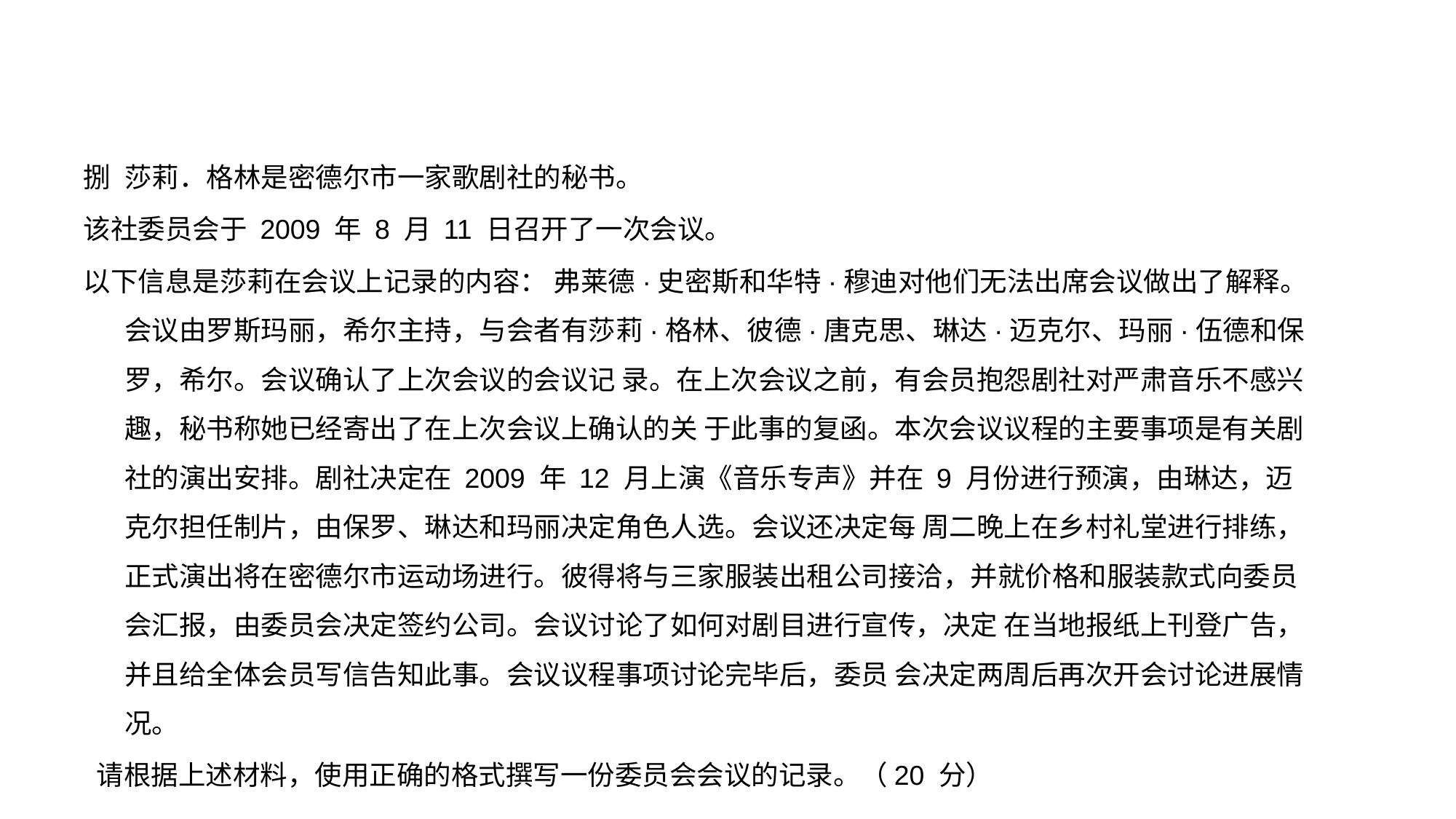

莎莉．格林是密德尔市一家歌剧社的秘书。
该社委员会于 2009 年 8 月 11 日召开了一次会议。
以下信息是莎莉在会议上记录的内容： 弗莱德·史密斯和华特·穆迪对他们无法出席会议做出了解释。会议由罗斯玛丽，希尔主持，与会者有莎莉·格林、彼德·唐克思、琳达·迈克尔、玛丽·伍德和保罗，希尔。会议确认了上次会议的会议记 录。在上次会议之前，有会员抱怨剧社对严肃音乐不感兴趣，秘书称她已经寄出了在上次会议上确认的关 于此事的复函。本次会议议程的主要事项是有关剧社的演出安排。剧社决定在 2009 年 12 月上演《音乐专声》并在 9 月份进行预演，由琳达，迈克尔担任制片，由保罗、琳达和玛丽决定角色人选。会议还决定每 周二晚上在乡村礼堂进行排练，正式演出将在密德尔市运动场进行。彼得将与三家服装出租公司接洽，并就价格和服装款式向委员会汇报，由委员会决定签约公司。会议讨论了如何对剧目进行宣传，决定 在当地报纸上刊登广告，并且给全体会员写信告知此事。会议议程事项讨论完毕后，委员 会决定两周后再次开会讨论进展情况。
 请根据上述材料，使用正确的格式撰写一份委员会会议的记录。（20 分）